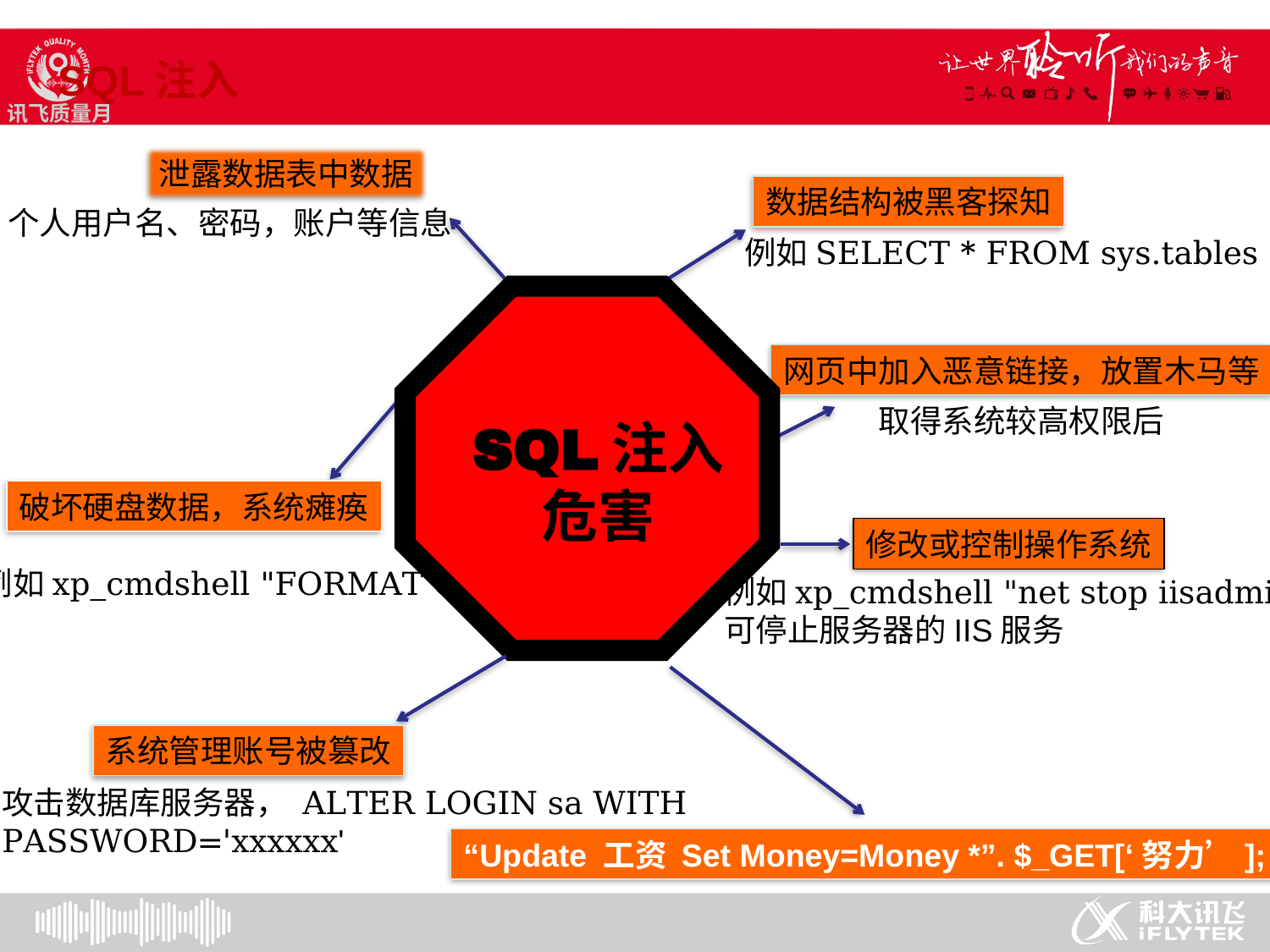

SQL注入
泄露数据表中数据
个人用户名、密码，账户等信息
数据结构被黑客探知
例如SELECT * FROM sys.tables

网页中加入恶意链接，放置木马等
取得系统较高权限后
破坏硬盘数据，系统瘫痪
例如xp_cmdshell "FORMAT C:"
SQL注入危害
修改或控制操作系统
例如xp_cmdshell "net stop iisadmin“
可停止服务器的IIS服务
系统管理账号被篡改
攻击数据库服务器， ALTER LOGIN sa WITH
PASSWORD='xxxxxx'
“Update 工资 Set Money=Money *”. $_GET[‘努力’];
SQL